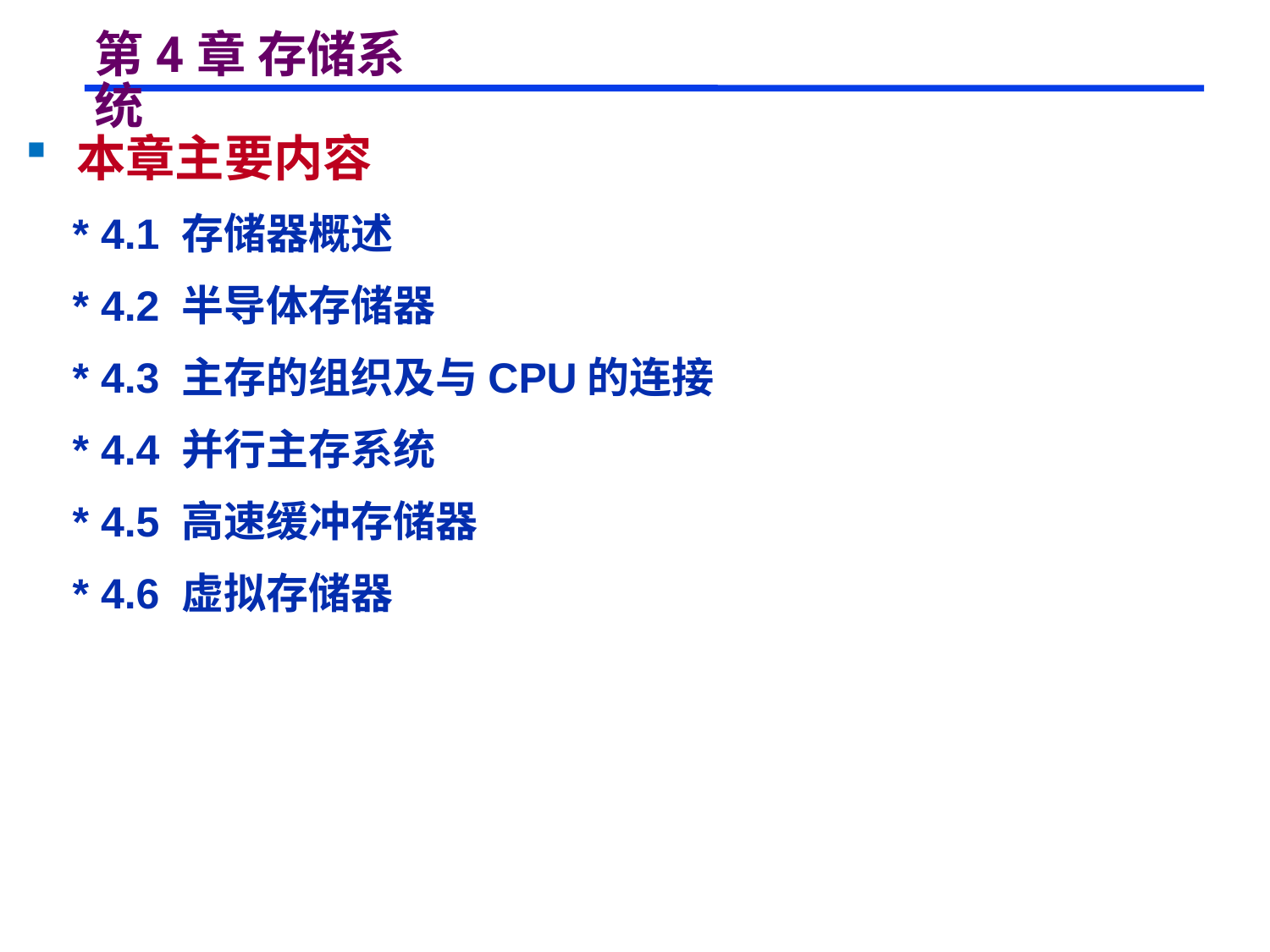

# 第4章 存储系统
 本章主要内容
    * 4.1 存储器概述
    * 4.2 半导体存储器
    * 4.3 主存的组织及与CPU的连接
    * 4.4 并行主存系统
    * 4.5 高速缓冲存储器
    * 4.6 虚拟存储器